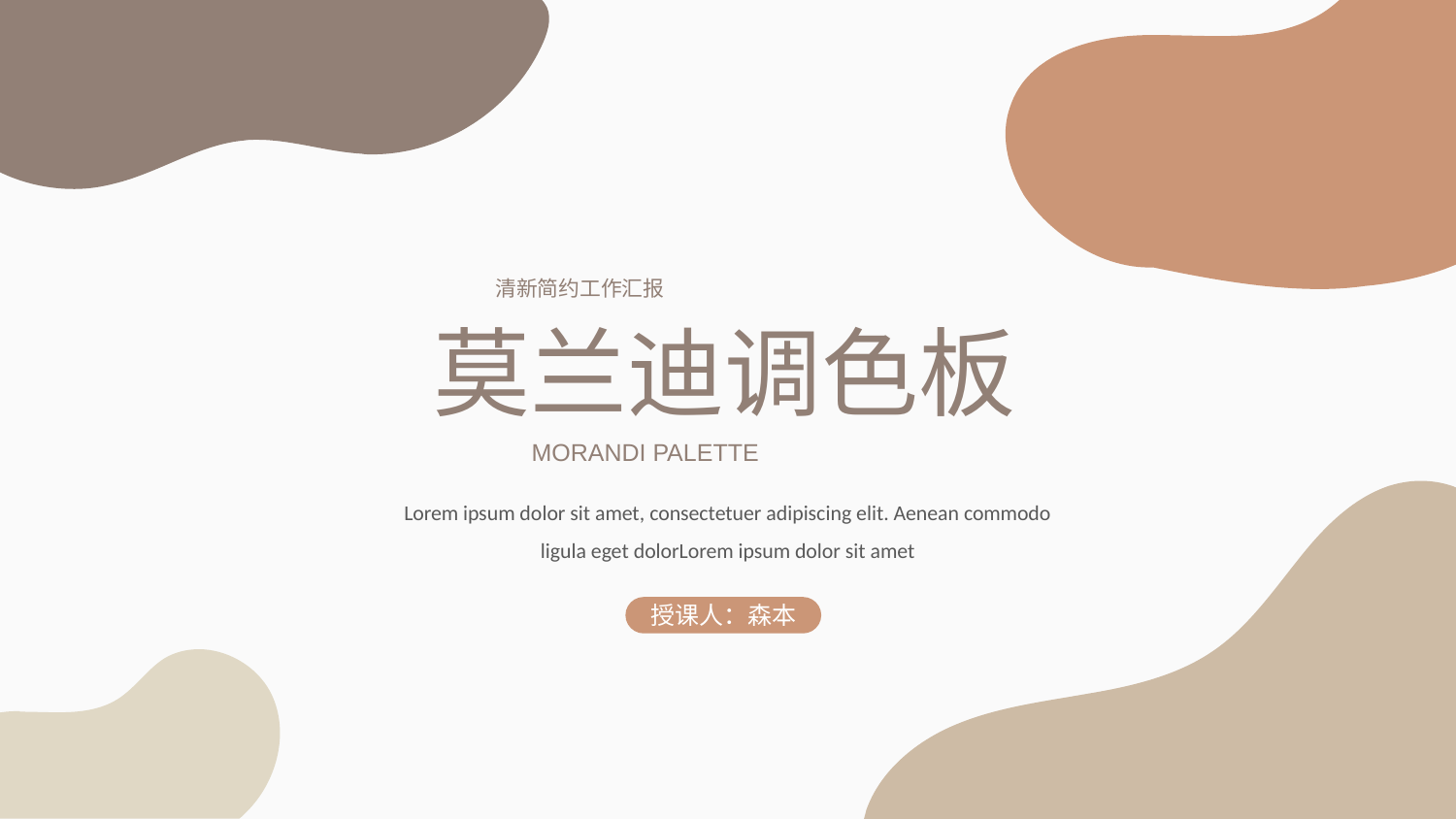

清新简约工作汇报
莫兰迪调色板

MORANDI PALETTE
Lorem ipsum dolor sit amet, consectetuer adipiscing elit. Aenean commodo ligula eget dolorLorem ipsum dolor sit amet

授课人：森本